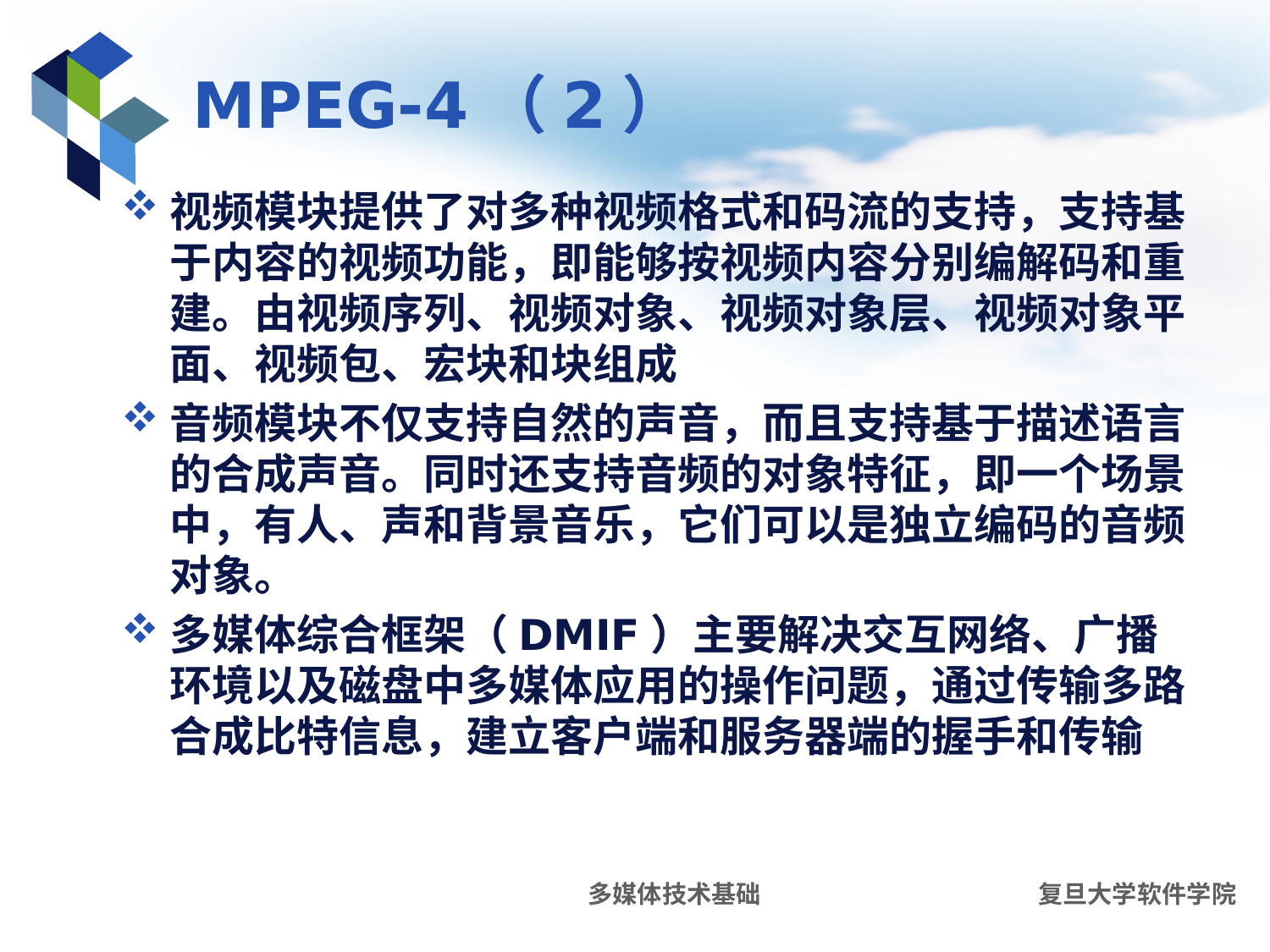

# MPEG-4（2）
视频模块提供了对多种视频格式和码流的支持，支持基于内容的视频功能，即能够按视频内容分别编解码和重建。由视频序列、视频对象、视频对象层、视频对象平面、视频包、宏块和块组成
音频模块不仅支持自然的声音，而且支持基于描述语言的合成声音。同时还支持音频的对象特征，即一个场景中，有人、声和背景音乐，它们可以是独立编码的音频对象。
多媒体综合框架（DMIF）主要解决交互网络、广播环境以及磁盘中多媒体应用的操作问题，通过传输多路合成比特信息，建立客户端和服务器端的握手和传输
多媒体技术基础